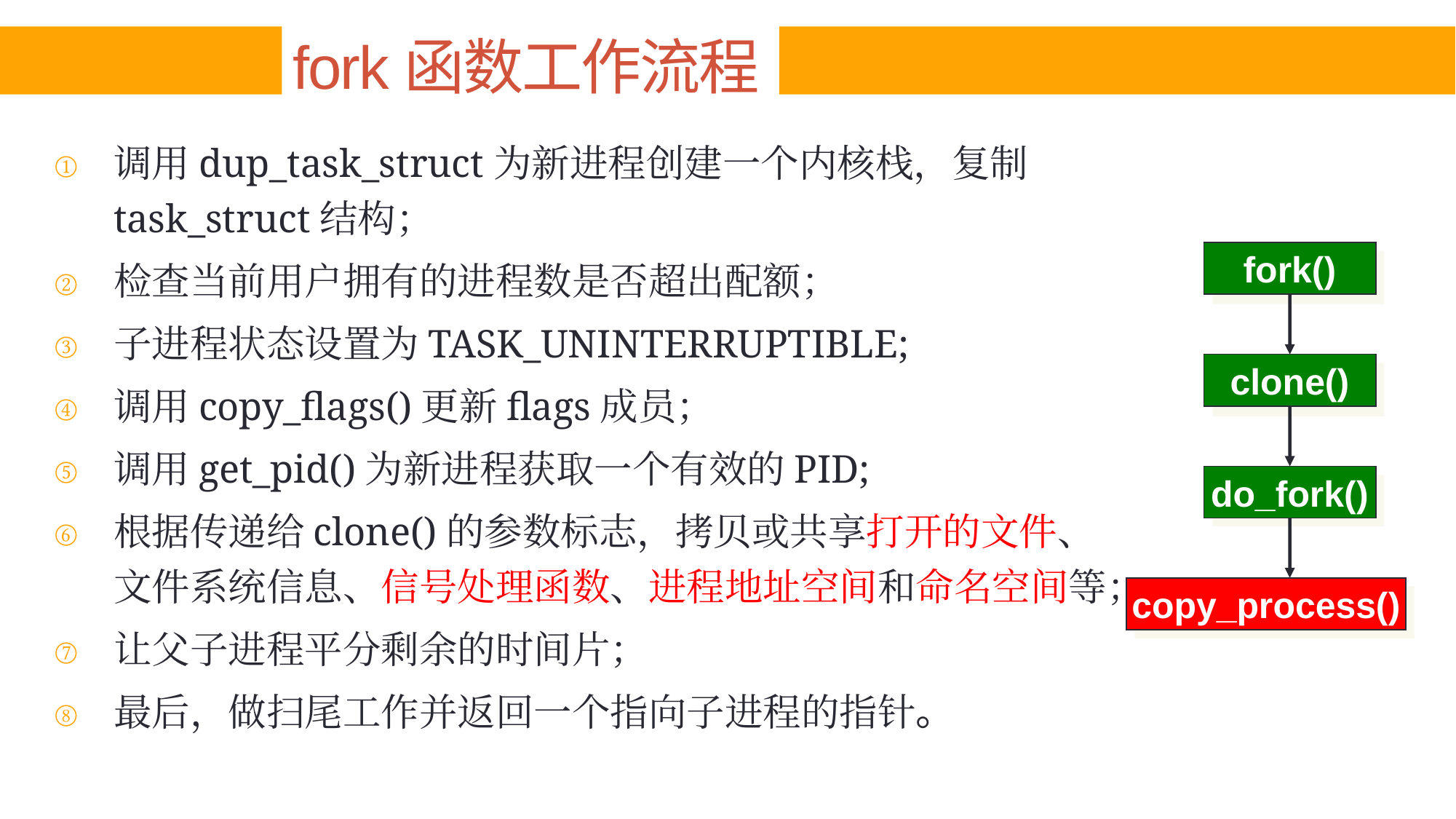

# fork函数工作流程

调用dup_task_struct为新进程创建一个内核栈，复制task_struct结构；
检查当前用户拥有的进程数是否超出配额；
子进程状态设置为TASK_UNINTERRUPTIBLE;
调用copy_flags()更新flags成员；
调用get_pid()为新进程获取一个有效的PID;
根据传递给clone()的参数标志，拷贝或共享打开的文件、文件系统信息、信号处理函数、进程地址空间和命名空间等；
让父子进程平分剩余的时间片；
最后，做扫尾工作并返回一个指向子进程的指针。
fork()

clone()

do_fork()

copy_process()